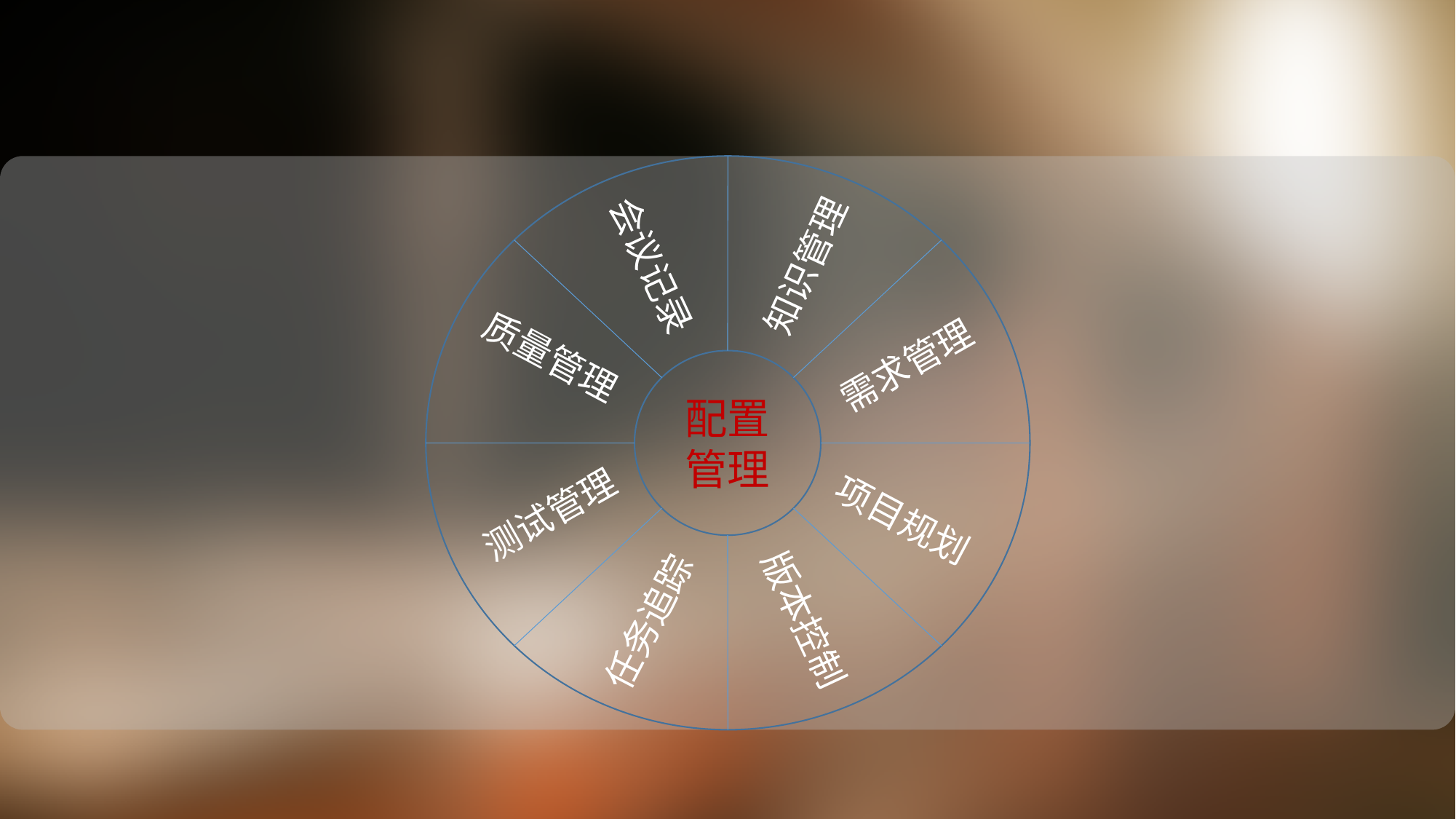

知识管理
会议记录
需求管理
质量管理
配置管理
测试管理
项目规划
任务追踪
版本控制